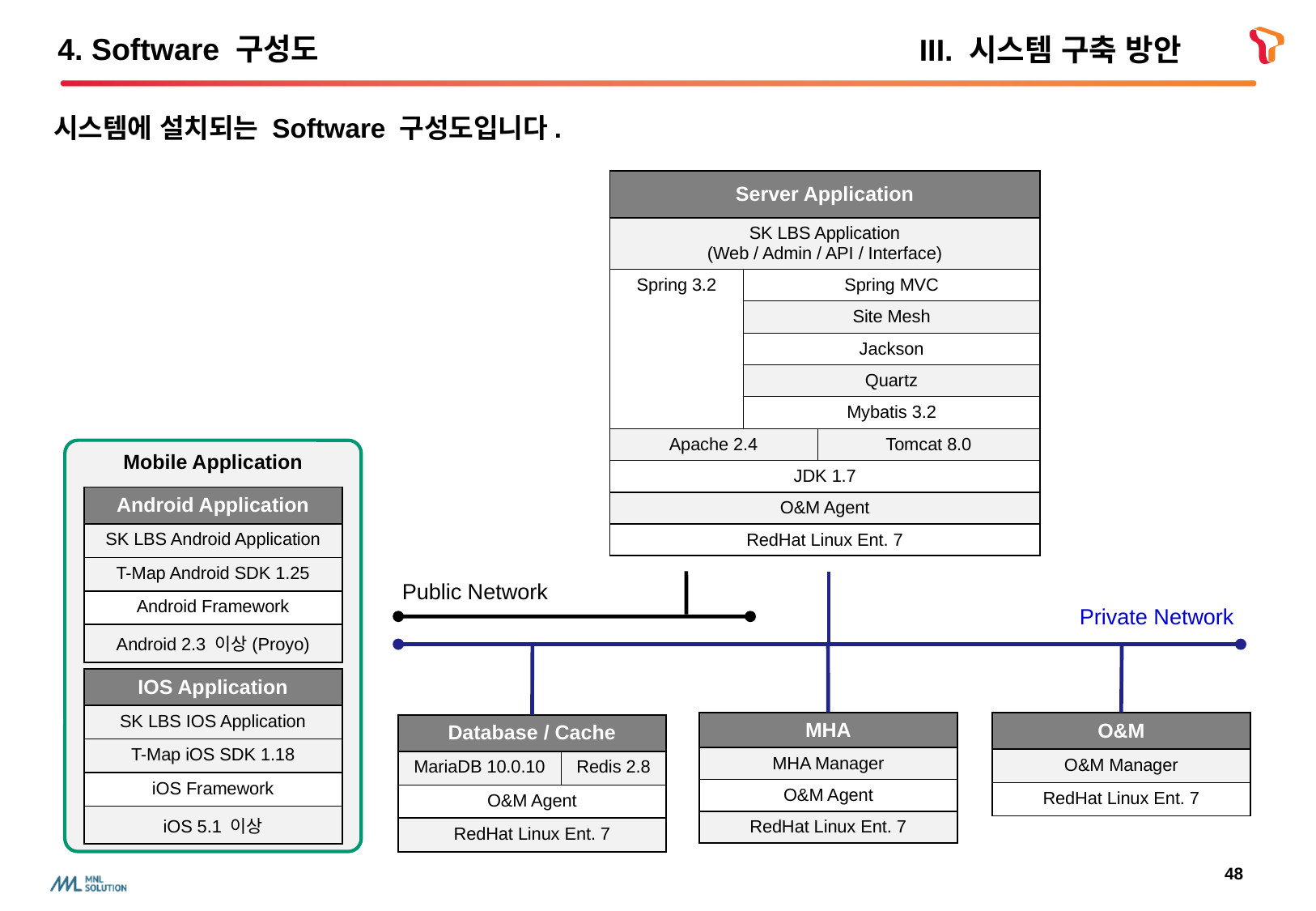

# 4. Software 구성도
III. 시스템 구축 방안
시스템에 설치되는 Software 구성도입니다.
| Server Application |  |  |
| --- | --- | --- |
| SK LBS Application (Web / Admin / API / Interface) |  |  |
| Spring 3.2 | Spring MVC |  |
|  | Site Mesh |  |
|  | Jackson |  |
|  | Quartz |  |
|  | Mybatis 3.2 |  |
| Apache 2.4 |  | Tomcat 8.0 |
| JDK 1.7 |  |  |
| O&M Agent |  |  |
| RedHat Linux Ent. 7 |  |  |
Mobile Application
| Android Application |
| --- |
| SK LBS Android Application |
| T-Map Android SDK 1.25 |
| Android Framework |
| Android 2.3 이상(Proyo) |
Public Network

Private Network

| IOS Application |
| --- |
| SK LBS IOS Application |
| T-Map iOS SDK 1.18 |
| iOS Framework |
| iOS 5.1 이상 |
| MHA |
| --- |
| MHA Manager |
| O&M Agent |
| RedHat Linux Ent. 7 |
| O&M |
| --- |
| O&M Manager |
| RedHat Linux Ent. 7 |
| Database / Cache |  |
| --- | --- |
| MariaDB 10.0.10 | Redis 2.8 |
| O&M Agent |  |
| RedHat Linux Ent. 7 |  |